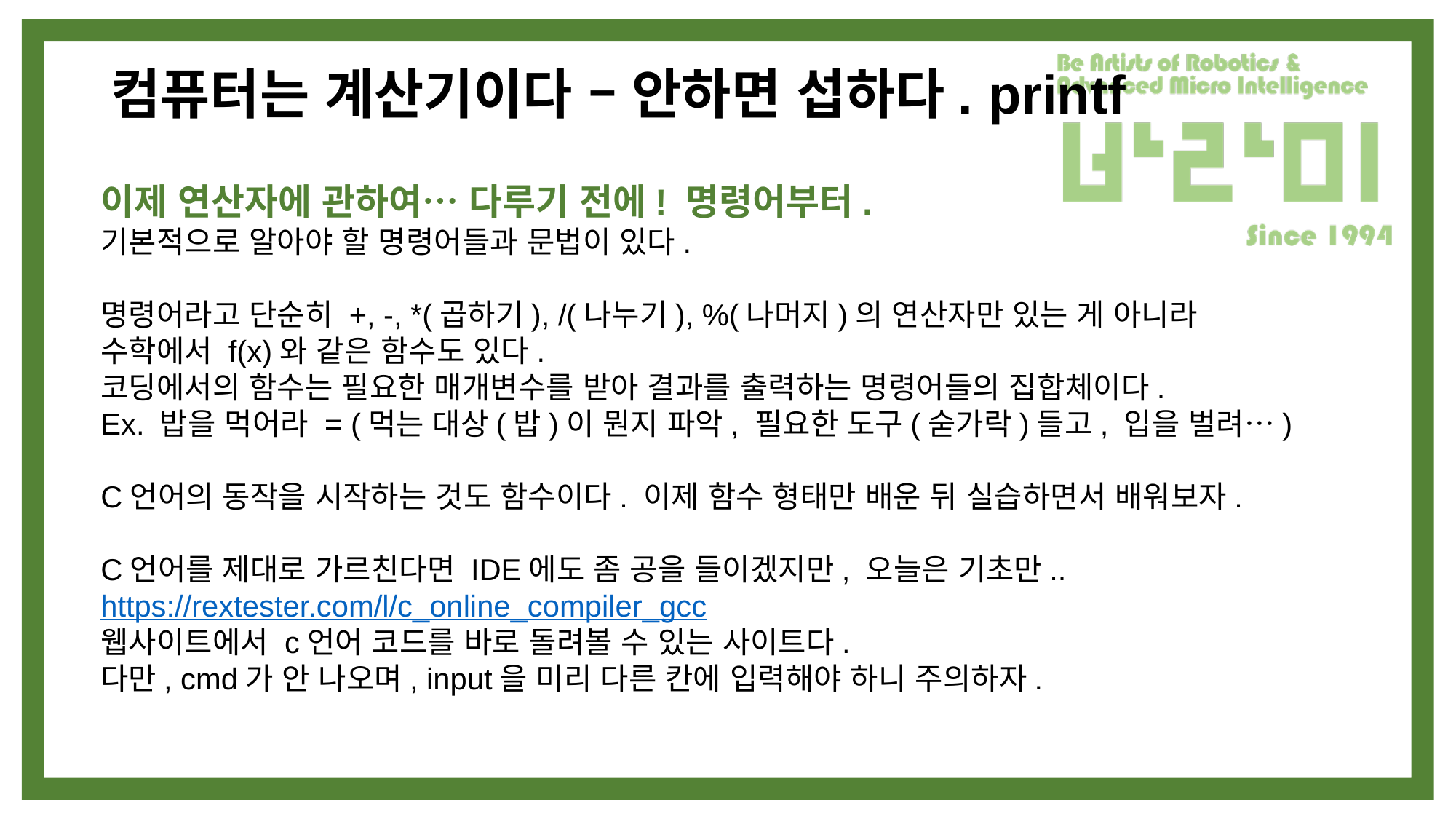

# 컴퓨터는 계산기이다 – 안하면 섭하다. printf
이제 연산자에 관하여… 다루기 전에! 명령어부터.
기본적으로 알아야 할 명령어들과 문법이 있다.

명령어라고 단순히 +, -, *(곱하기), /(나누기), %(나머지)의 연산자만 있는 게 아니라
수학에서 f(x)와 같은 함수도 있다.
코딩에서의 함수는 필요한 매개변수를 받아 결과를 출력하는 명령어들의 집합체이다.
Ex. 밥을 먹어라 = (먹는 대상(밥)이 뭔지 파악, 필요한 도구(숟가락)들고, 입을 벌려…)

C언어의 동작을 시작하는 것도 함수이다. 이제 함수 형태만 배운 뒤 실습하면서 배워보자.

C언어를 제대로 가르친다면 IDE에도 좀 공을 들이겠지만, 오늘은 기초만..
https://rextester.com/l/c_online_compiler_gcc
웹사이트에서 c언어 코드를 바로 돌려볼 수 있는 사이트다.
다만, cmd가 안 나오며, input을 미리 다른 칸에 입력해야 하니 주의하자.